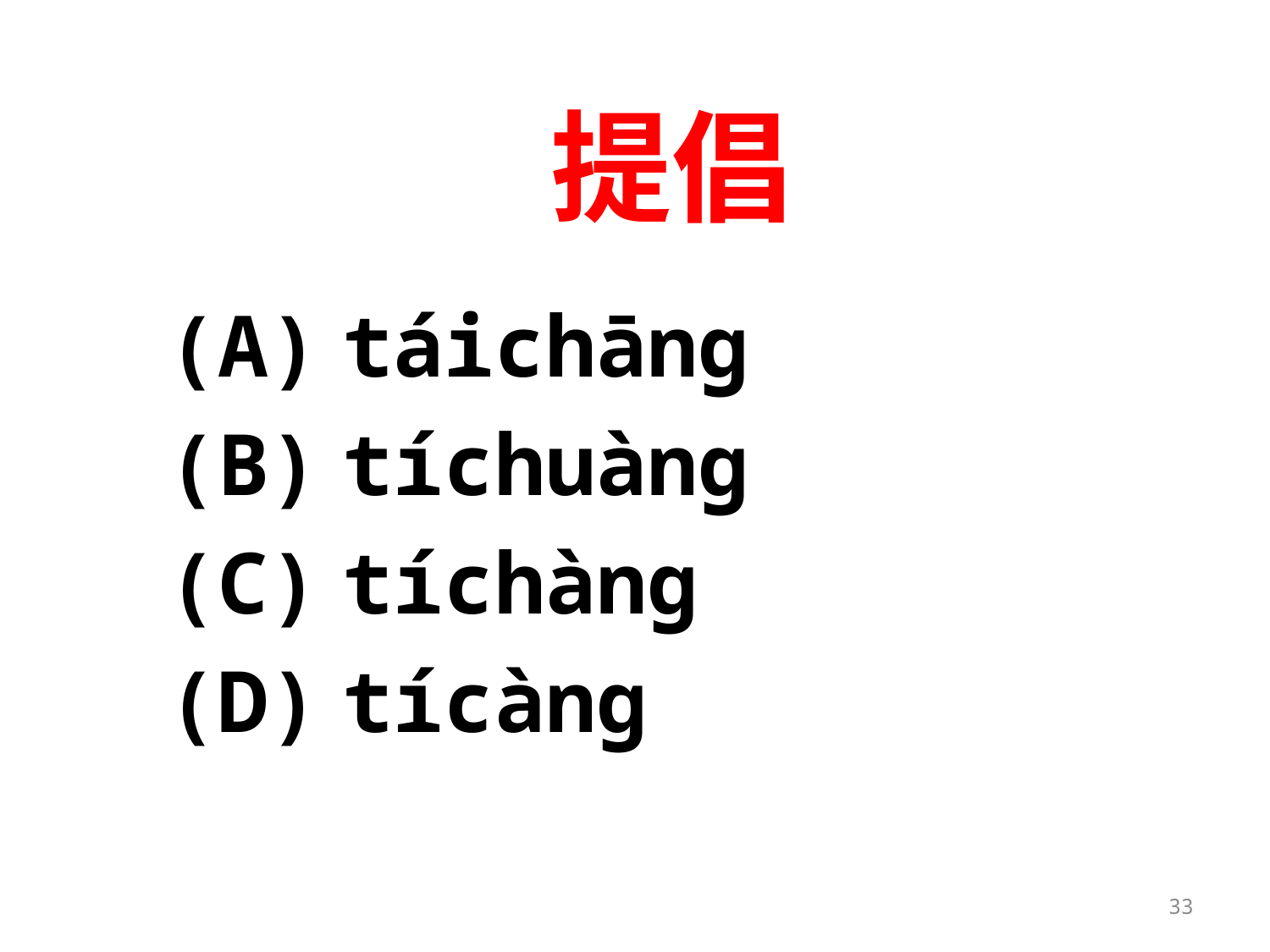

# 提倡
(A)	táichāng
(B)	tíchuàng
(C)	tíchàng
(D)	tícàng
33